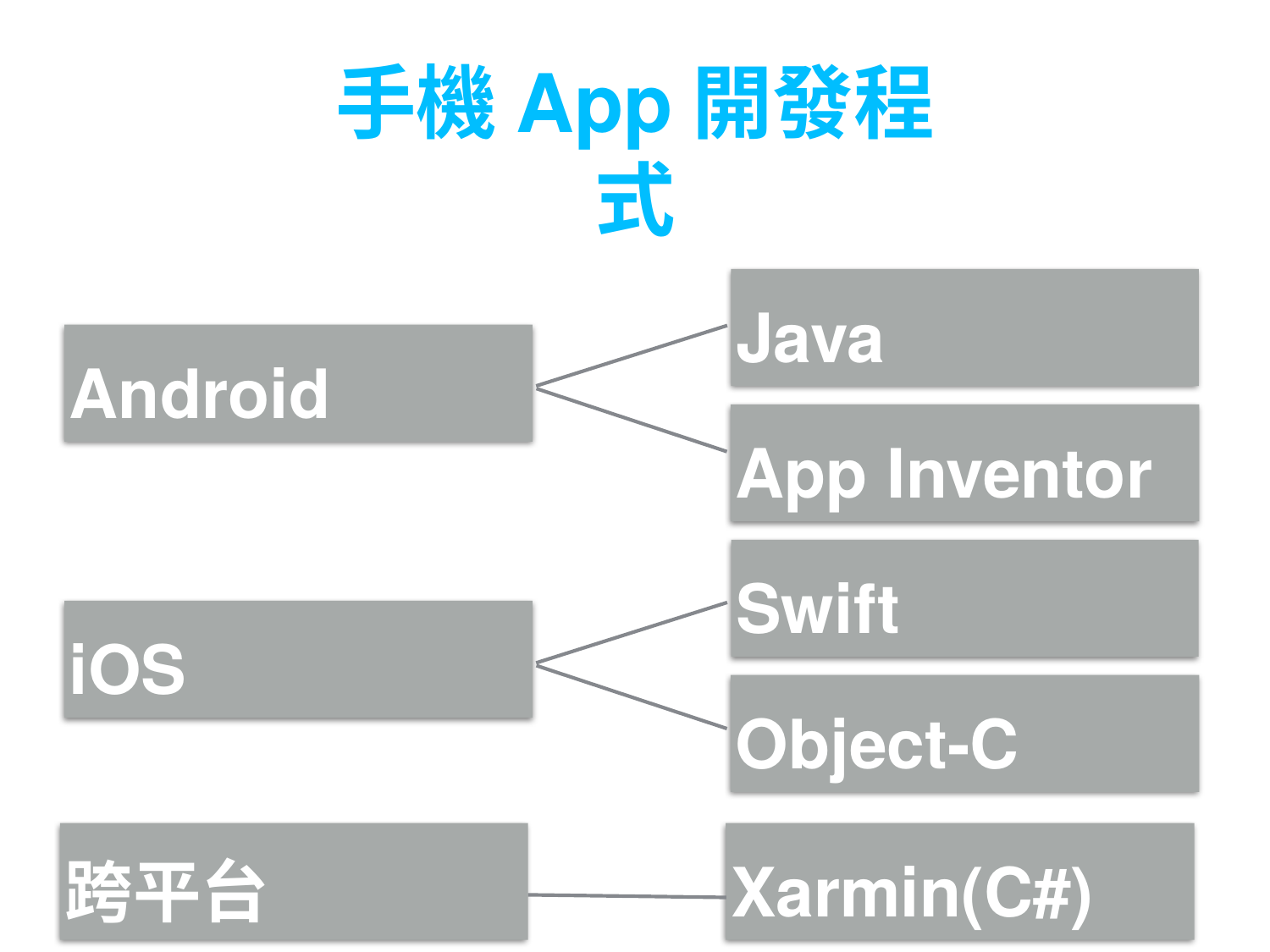

# 手機App開發程式
Java
Android
App Inventor
Swift
iOS
Object-C
Xarmin(C#)
跨平台